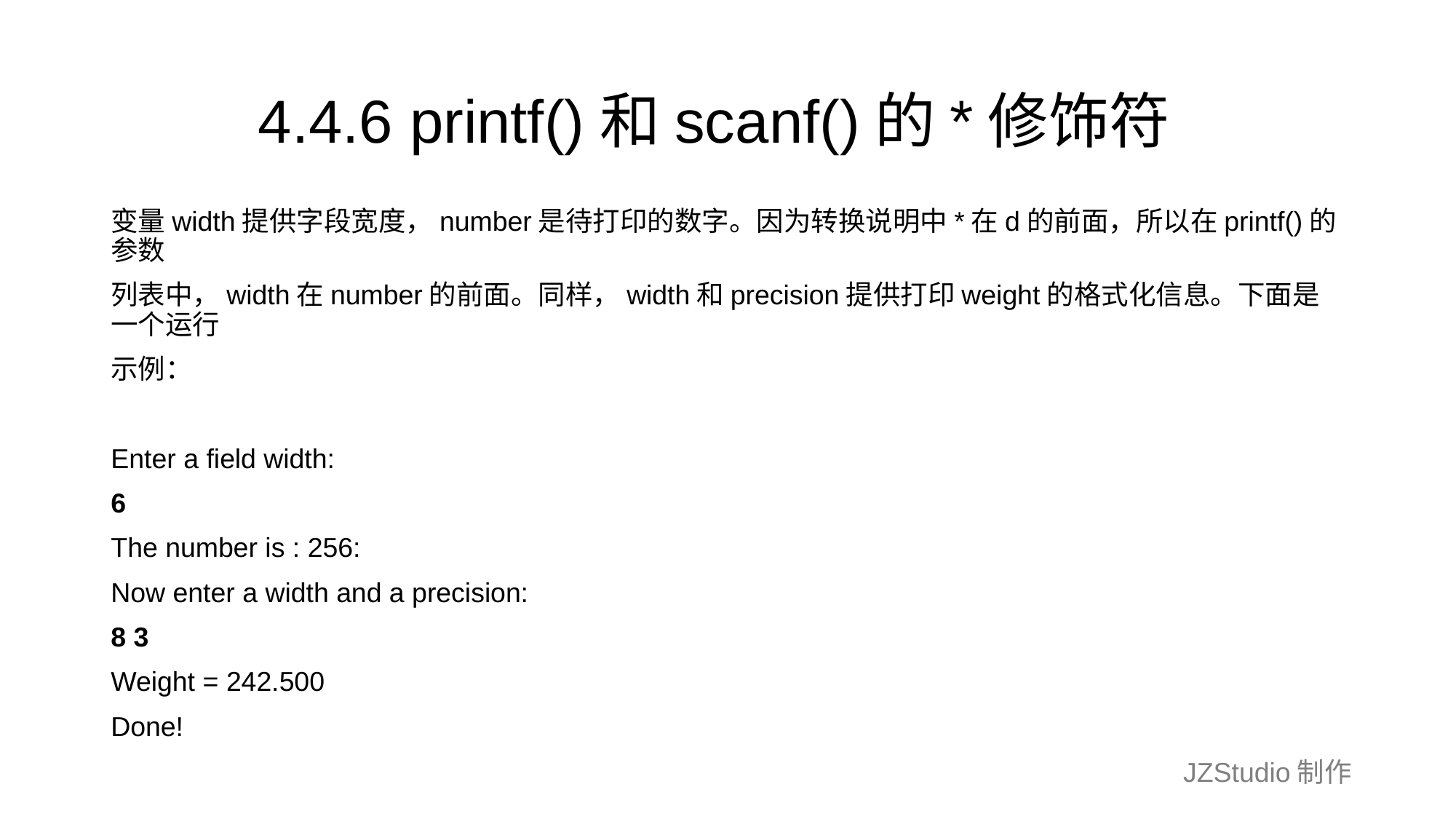

# 4.4.6 printf()和scanf()的*修饰符
变量width提供字段宽度，number是待打印的数字。因为转换说明中*在d的前面，所以在printf()的参数
列表中，width在number的前面。同样，width和precision提供打印weight的格式化信息。下面是一个运行
示例：

Enter a field width:
6
The number is : 256:
Now enter a width and a precision:
8 3
Weight = 242.500
Done!